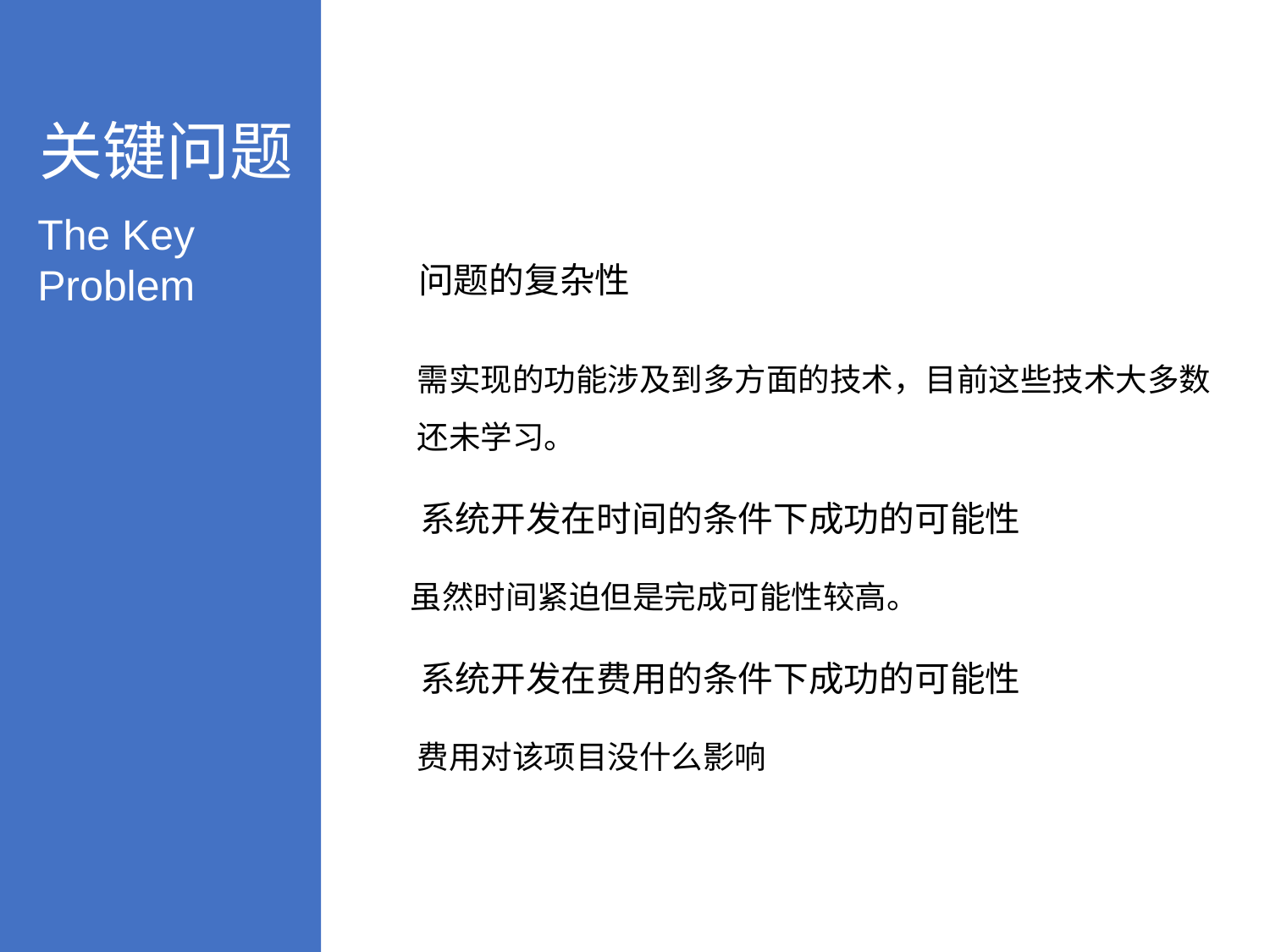

关键问题
The Key Problem
问题的复杂性
需实现的功能涉及到多方面的技术，目前这些技术大多数还未学习。
系统开发在时间的条件下成功的可能性
虽然时间紧迫但是完成可能性较高。
系统开发在费用的条件下成功的可能性
费用对该项目没什么影响